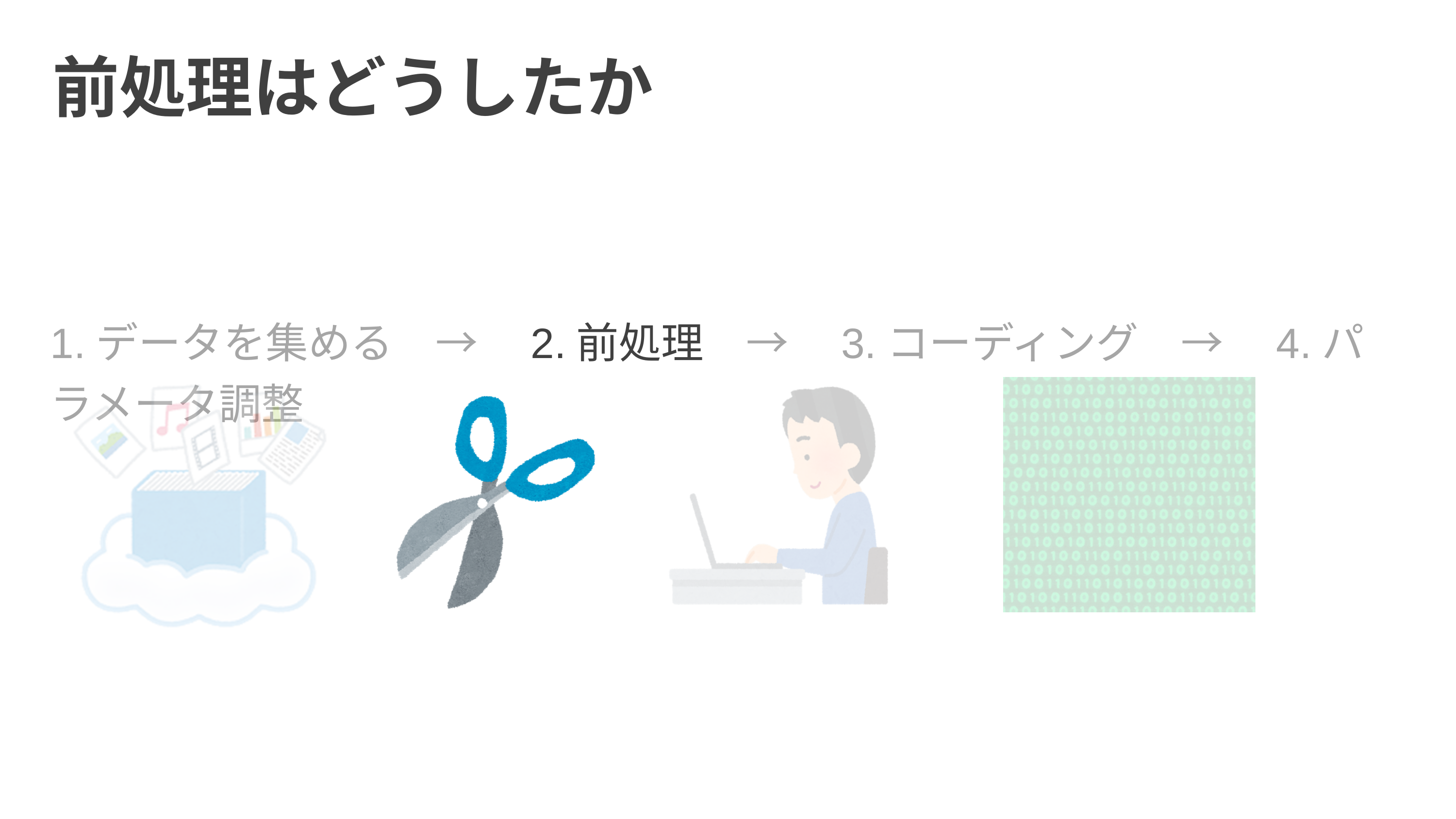

# 前処理はどうしたか

1.データを集める　→　2.前処理　→　3.コーディング　→　4.パラメータ調整